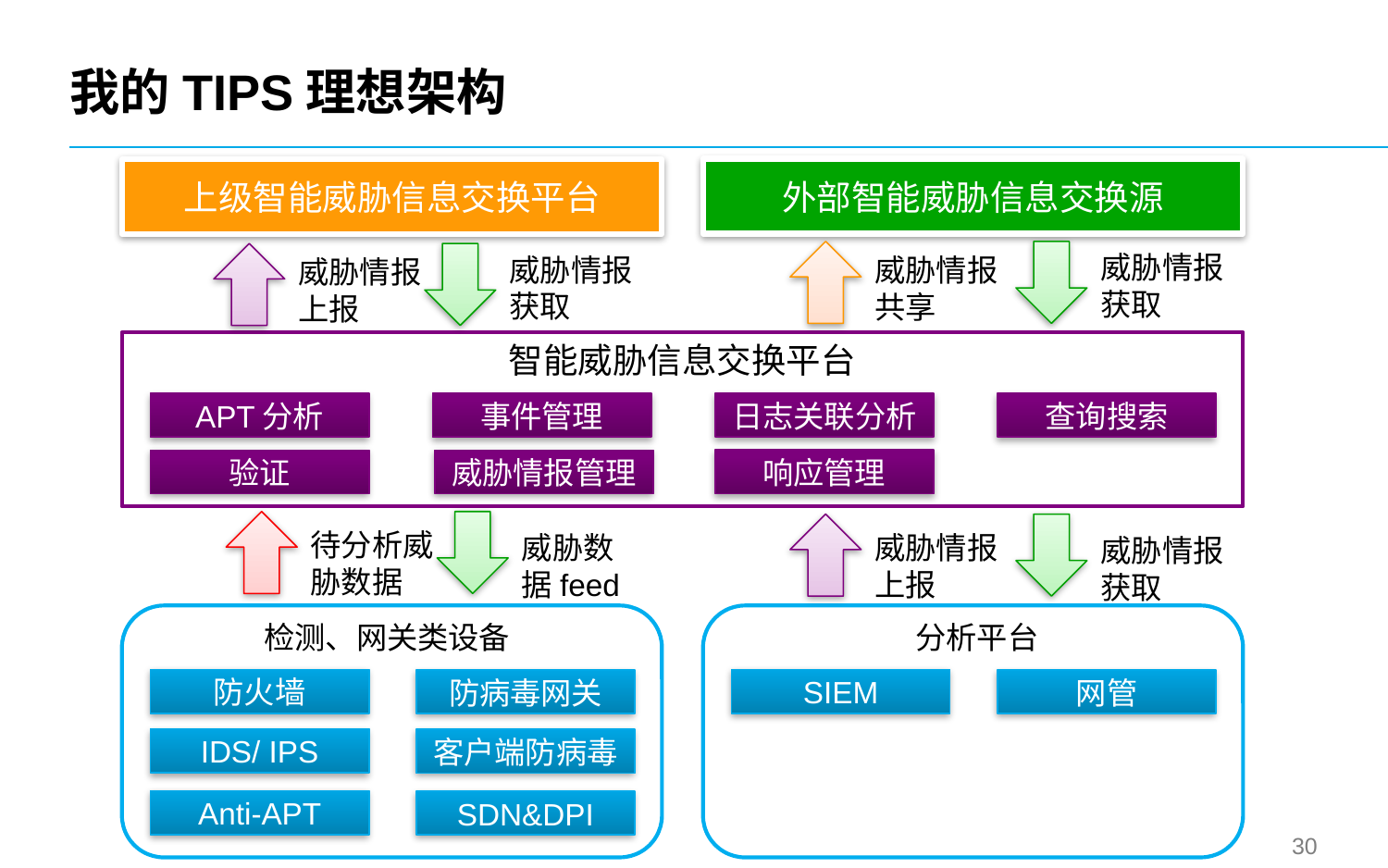

# 我的TIPS理想架构
外部智能威胁信息交换源
上级智能威胁信息交换平台

威胁情报
获取

威胁情报
获取
威胁情报
共享
威胁情报
上报
智能威胁信息交换平台
APT分析
事件管理
日志关联分析
查询搜索
响应管理
验证
威胁情报管理

待分析威胁数据
威胁情报
上报
威胁数据feed
威胁情报
获取

检测、网关类设备
分析平台
防火墙
SIEM
防病毒网关
网管
IDS/ IPS
客户端防病毒
Anti-APT
SDN&DPI